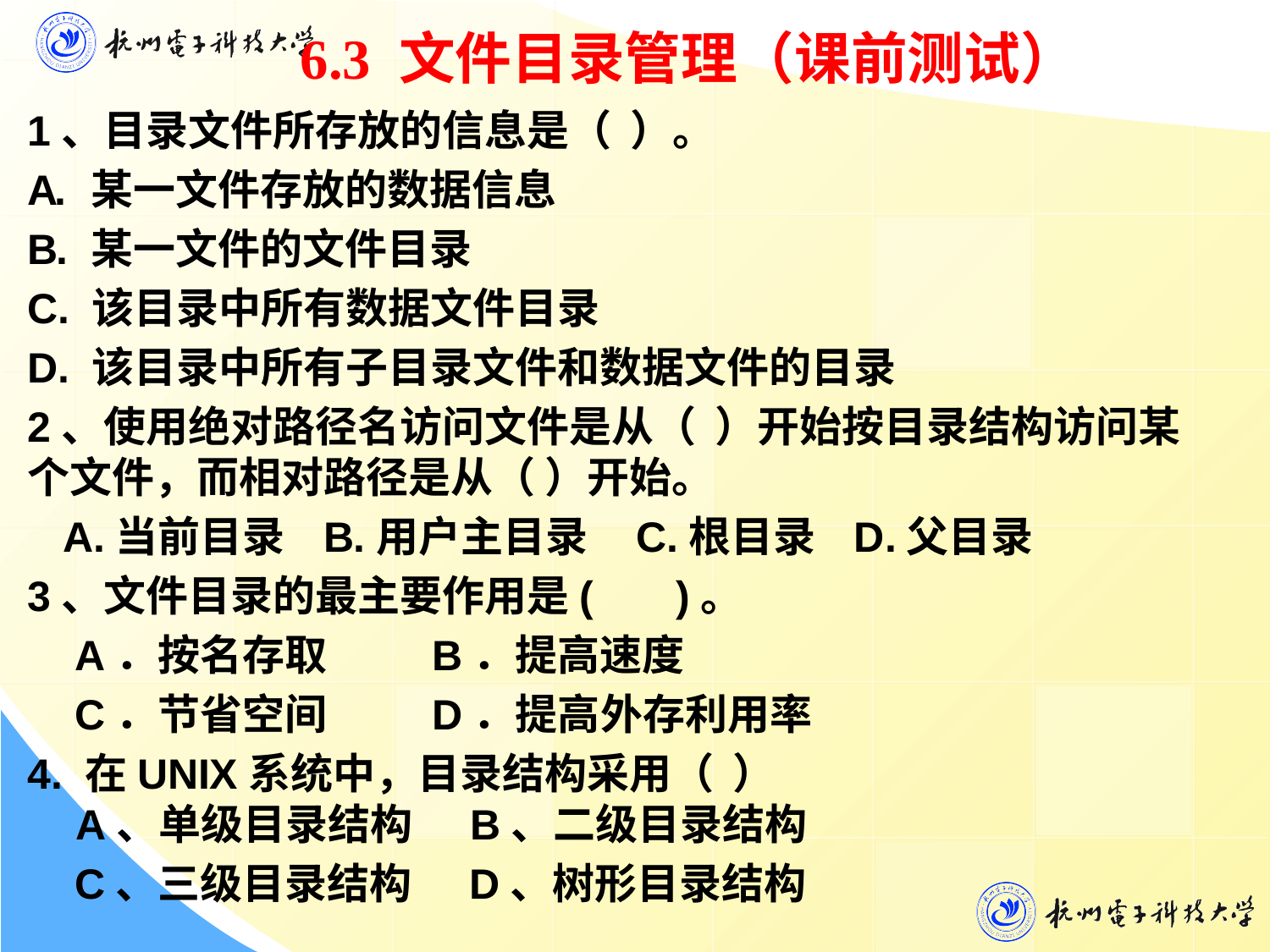

6.3 文件目录管理（课前测试）
1、目录文件所存放的信息是（  ）。
某一文件存放的数据信息
某一文件的文件目录
C. 该目录中所有数据文件目录
D. 该目录中所有子目录文件和数据文件的目录
2、使用绝对路径名访问文件是从（  ）开始按目录结构访问某个文件，而相对路径是从（ ）开始。
   A.当前目录   B.用户主目录    C.根目录   D.父目录
3、文件目录的最主要作用是(       )。
    A．按名存取          B．提高速度
    C．节省空间          D．提高外存利用率
4. 在UNIX系统中，目录结构采用（  ）
    A、单级目录结构     B、二级目录结构
    C、三级目录结构     D、树形目录结构